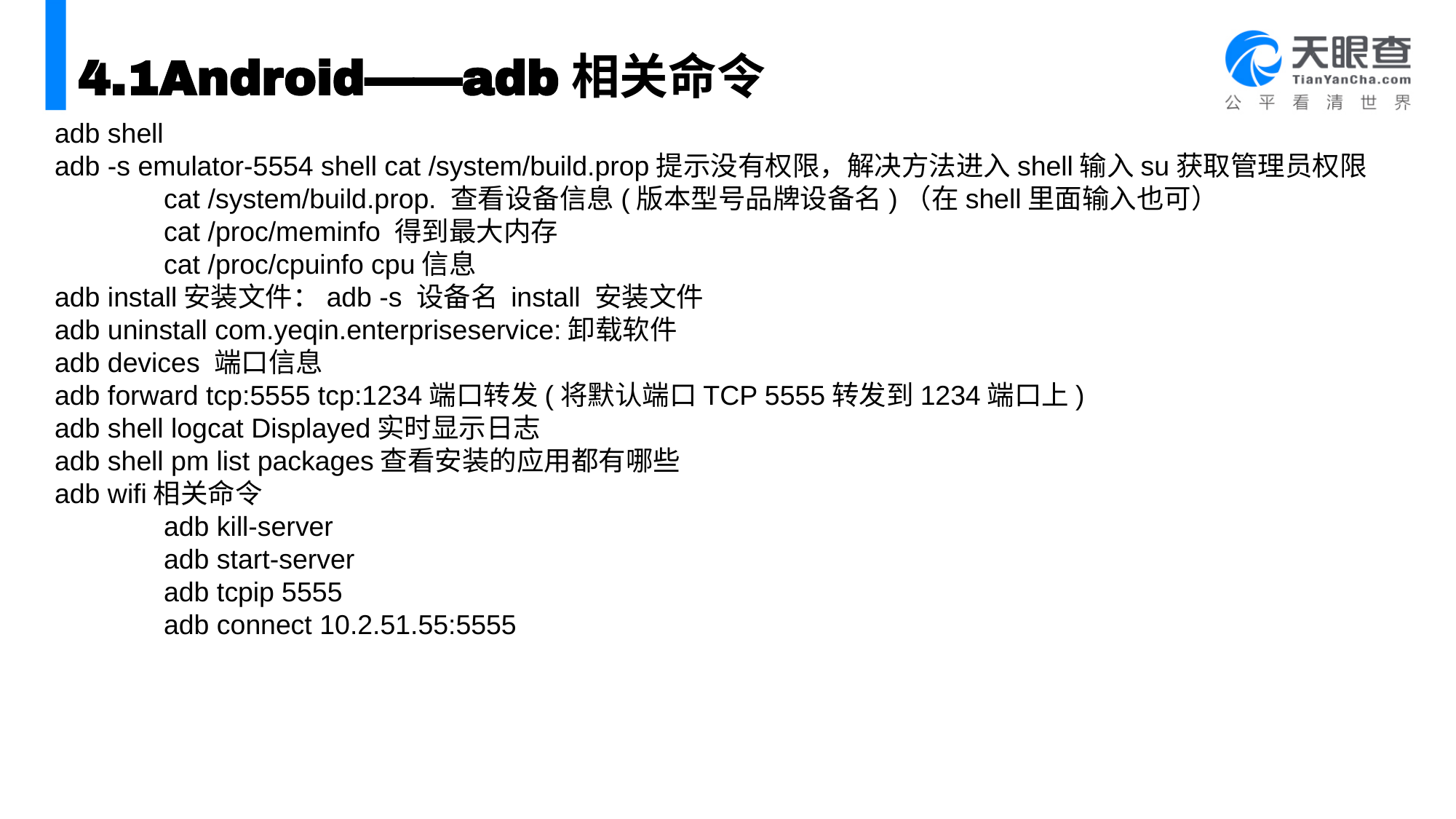

# 4.1Android——adb相关命令
adb shell
adb -s emulator-5554 shell cat /system/build.prop提示没有权限，解决方法进入shell输入su获取管理员权限
	cat /system/build.prop. 查看设备信息(版本型号品牌设备名)（在shell里面输入也可）
	cat /proc/meminfo 得到最大内存
	cat /proc/cpuinfo cpu信息
adb install安装文件：adb -s 设备名 install 安装文件
adb uninstall com.yeqin.enterpriseservice:卸载软件
adb devices 端口信息
adb forward tcp:5555 tcp:1234端口转发(将默认端口TCP 5555转发到1234端口上)
adb shell logcat Displayed实时显示日志
adb shell pm list packages查看安装的应用都有哪些
adb wifi相关命令
	adb kill-server
	adb start-server
	adb tcpip 5555
	adb connect 10.2.51.55:5555